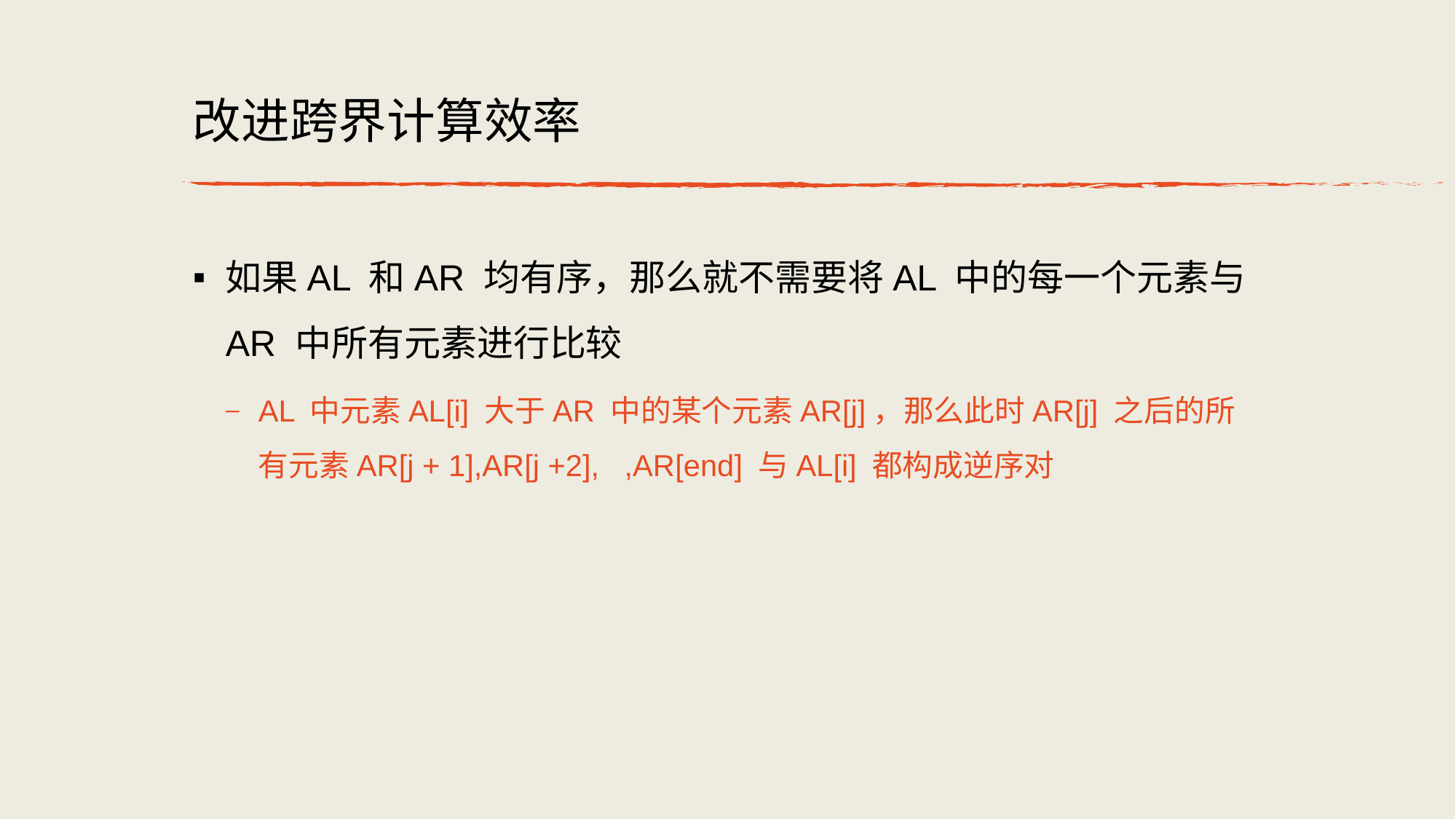

# 改进跨界计算效率
如果AL 和AR 均有序，那么就不需要将AL 中的每⼀个元素与AR 中所有元素进⾏⽐较
AL 中元素AL[i] ⼤于AR 中的某个元素AR[j]，那么此时AR[j] 之后的所有元素AR[j + 1],AR[j +2],   ,AR[end] 与AL[i] 都构成逆序对